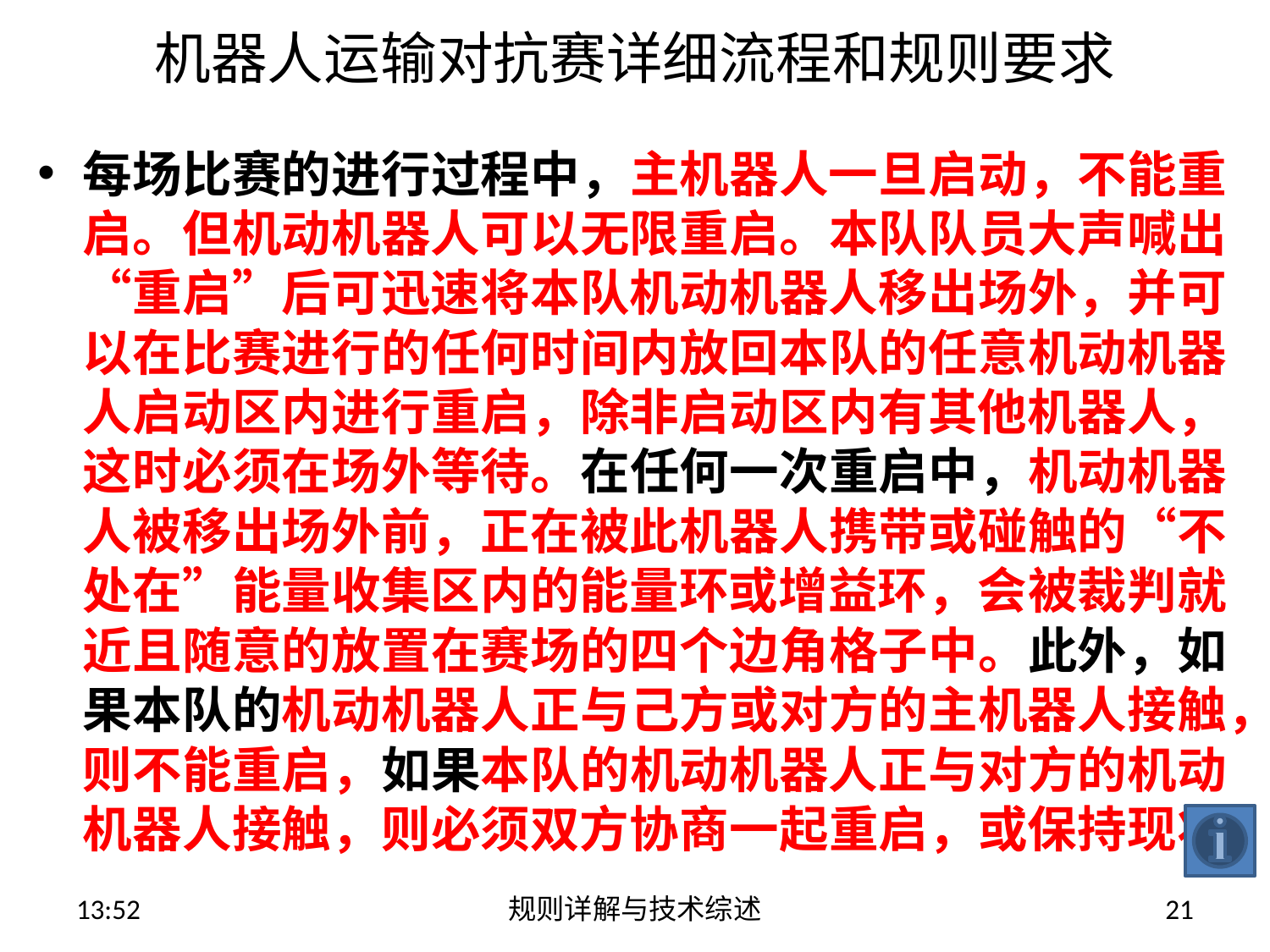

# 机器人运输对抗赛详细流程和规则要求
每场比赛的进行过程中，主机器人一旦启动，不能重启。但机动机器人可以无限重启。本队队员大声喊出“重启”后可迅速将本队机动机器人移出场外，并可以在比赛进行的任何时间内放回本队的任意机动机器人启动区内进行重启，除非启动区内有其他机器人，这时必须在场外等待。在任何一次重启中，机动机器人被移出场外前，正在被此机器人携带或碰触的“不处在”能量收集区内的能量环或增益环，会被裁判就近且随意的放置在赛场的四个边角格子中。此外，如果本队的机动机器人正与己方或对方的主机器人接触，则不能重启，如果本队的机动机器人正与对方的机动机器人接触，则必须双方协商一起重启，或保持现状。

13:52
规则详解与技术综述
21